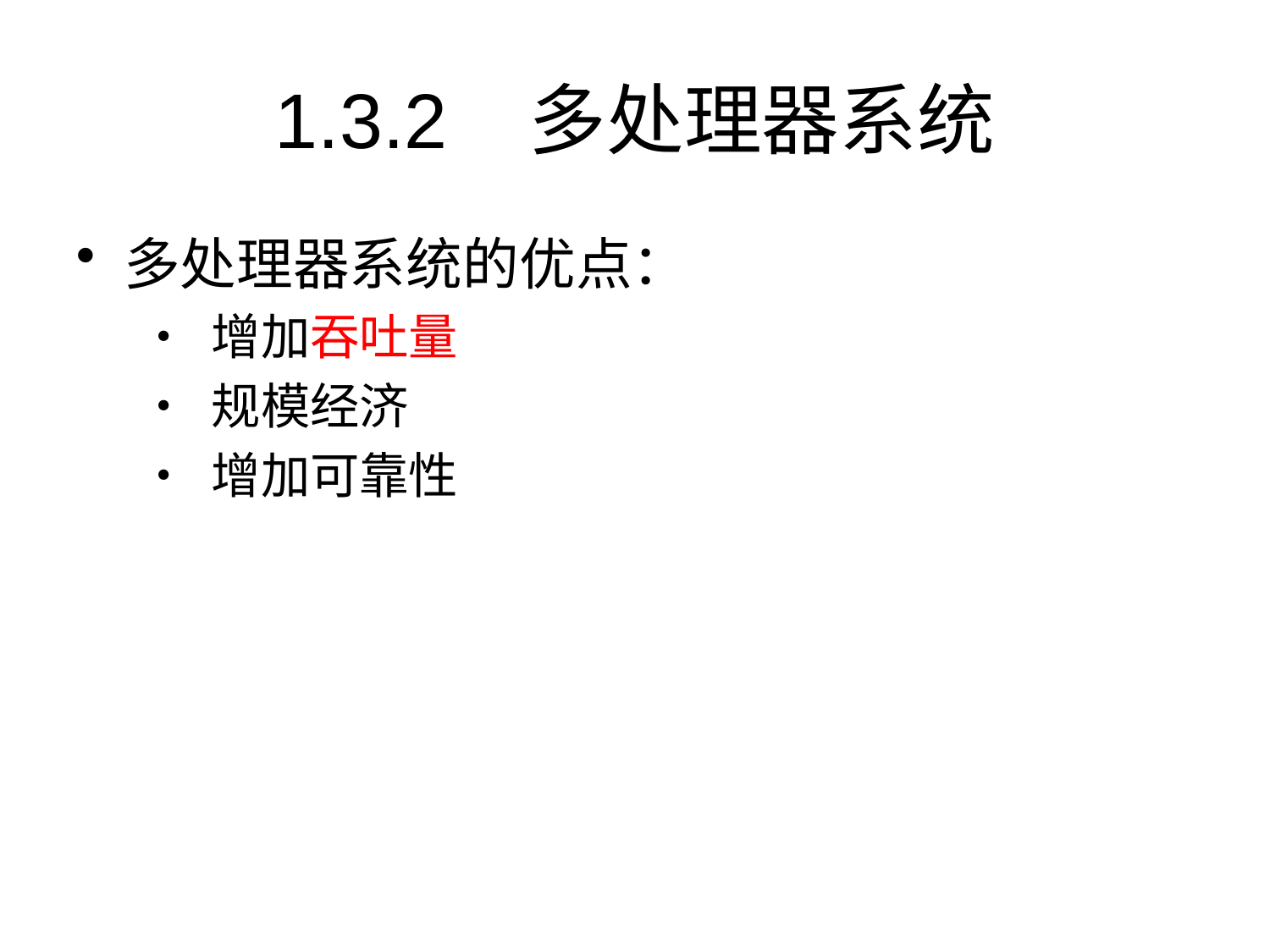

# 1.3.2	多处理器系统
多处理器系统的优点：
• 增加吞吐量
• 规模经济
• 增加可靠性